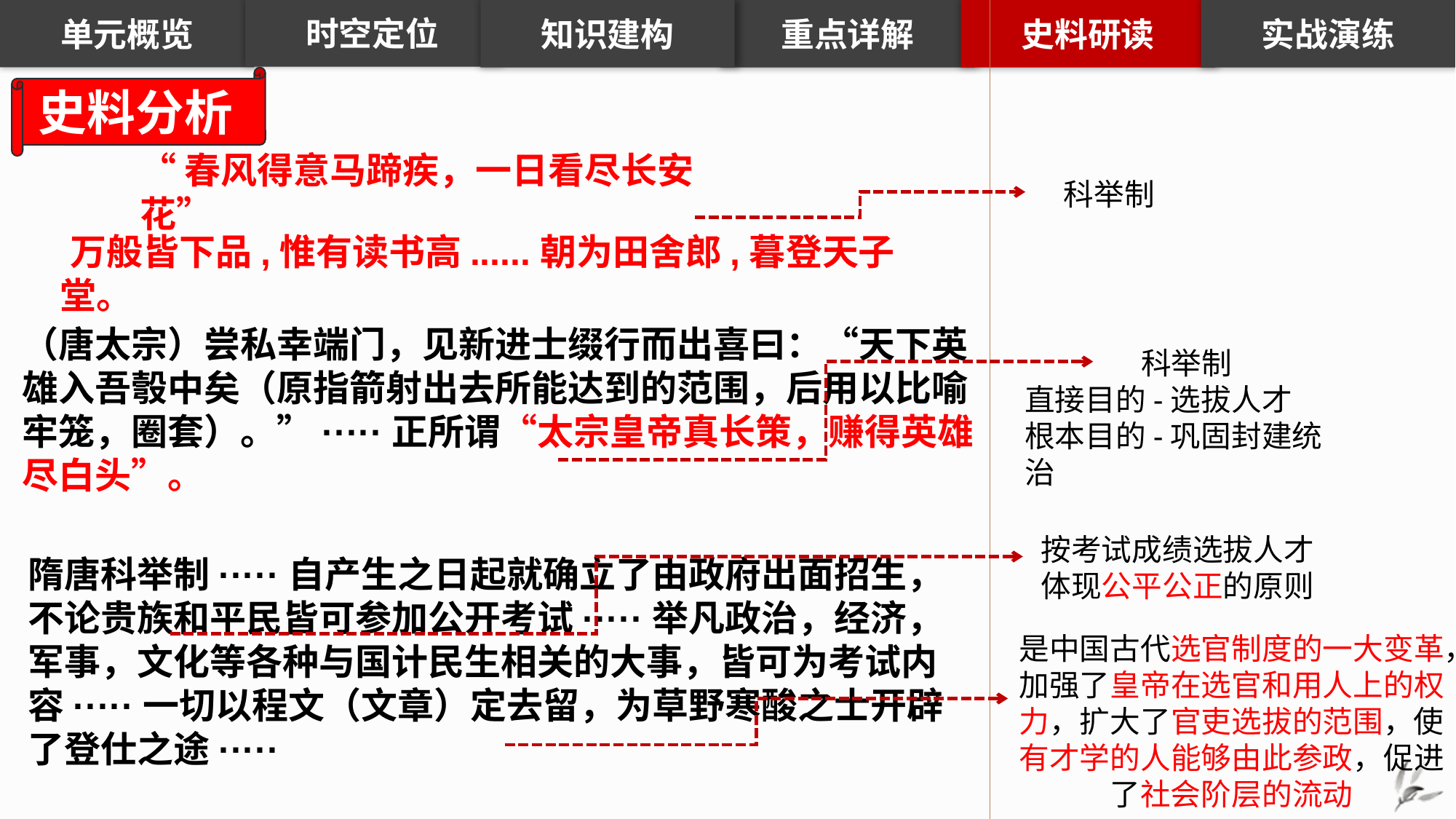

知识建构
重点详解
史料研读

实战演练
时空定位
单元概览

史料分析
“春风得意马蹄疾，一日看尽长安花”
科举制
 万般皆下品,惟有读书高......朝为田舍郎,暮登天子堂。
（唐太宗）尝私幸端门，见新进士缀行而出喜曰：“天下英雄入吾彀中矣（原指箭射出去所能达到的范围，后用以比喻牢笼，圈套）。”·····正所谓“太宗皇帝真长策，赚得英雄尽白头”。
科举制
直接目的-选拔人才
根本目的-巩固封建统治
按考试成绩选拔人才
体现公平公正的原则
隋唐科举制·····自产生之日起就确立了由政府出面招生，不论贵族和平民皆可参加公开考试·····举凡政治，经济，军事，文化等各种与国计民生相关的大事，皆可为考试内容·····一切以程文（文章）定去留，为草野寒酸之士开辟了登仕之途·····
是中国古代选官制度的一大变革，加强了皇帝在选官和用人上的权力，扩大了官吏选拔的范围，使有才学的人能够由此参政，促进了社会阶层的流动